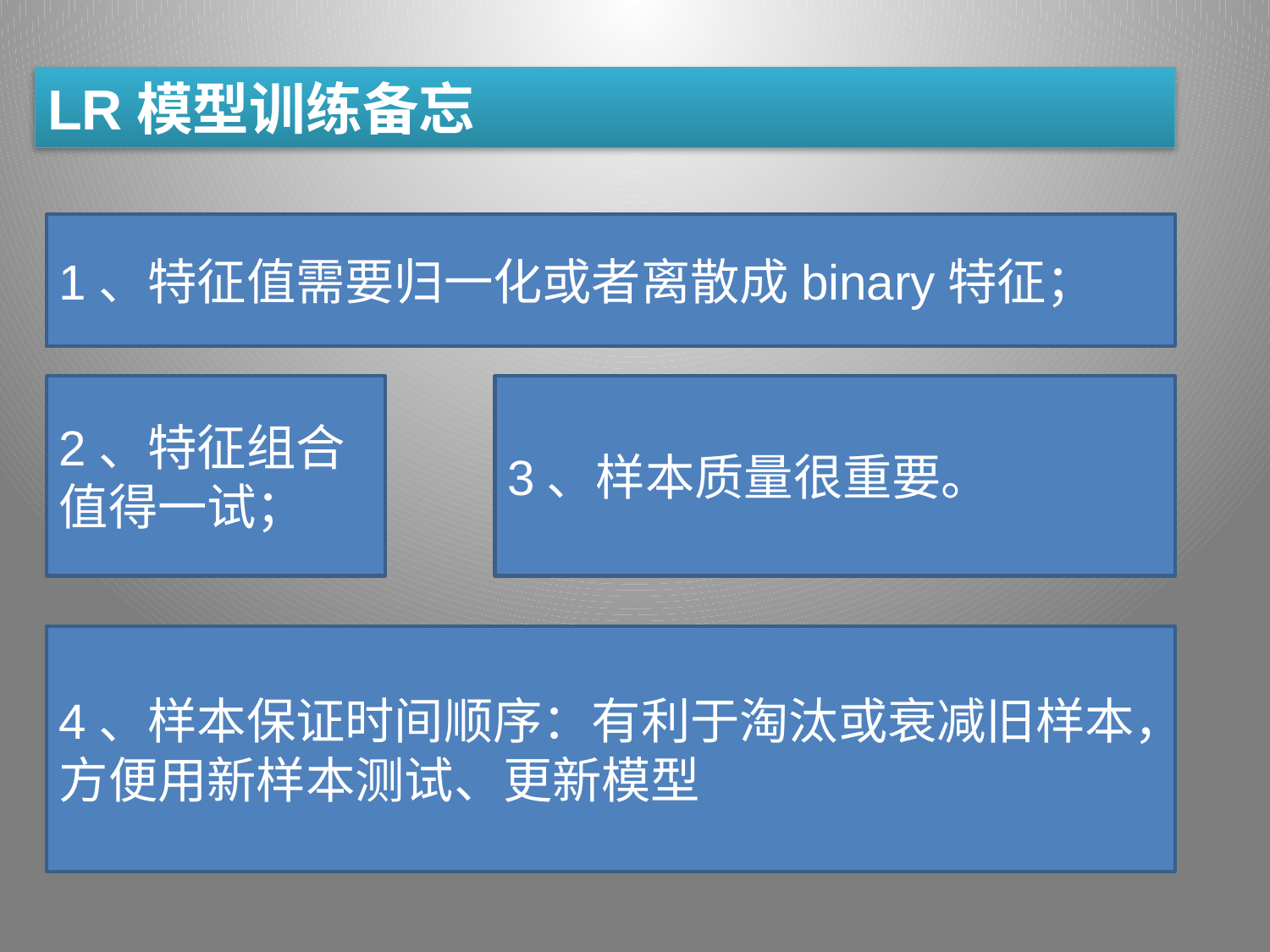

LR模型训练备忘
1、特征值需要归一化或者离散成binary特征；
2、特征组合值得一试；
3、样本质量很重要。
4、样本保证时间顺序：有利于淘汰或衰减旧样本，方便用新样本测试、更新模型